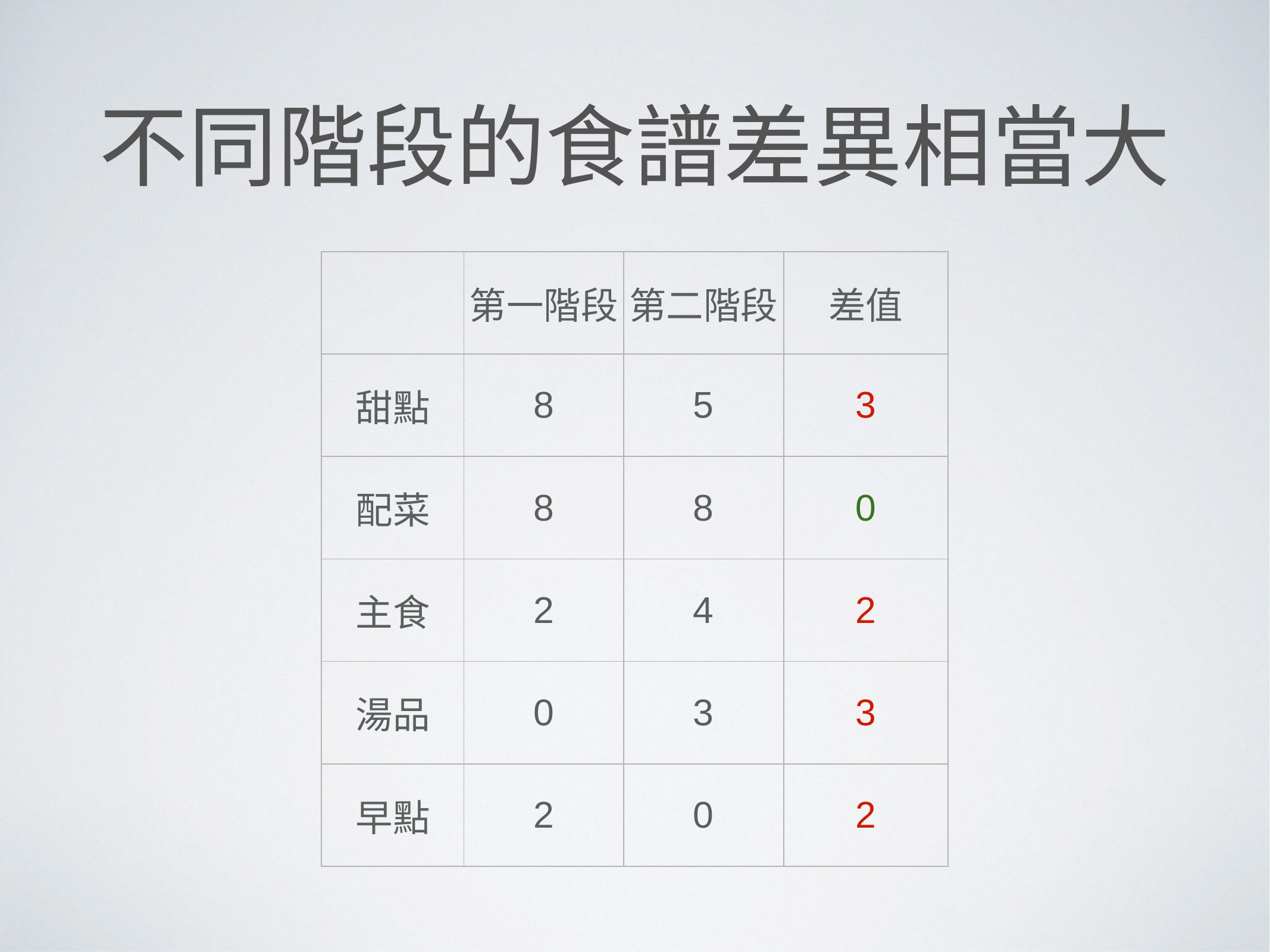

# 不同階段的食譜差異相當大
|  | 第一階段 | 第二階段 | 差值 |
| --- | --- | --- | --- |
| 甜點 | 8 | 5 | 3 |
| 配菜 | 8 | 8 | 0 |
| 主食 | 2 | 4 | 2 |
| 湯品 | 0 | 3 | 3 |
| 早點 | 2 | 0 | 2 |
42